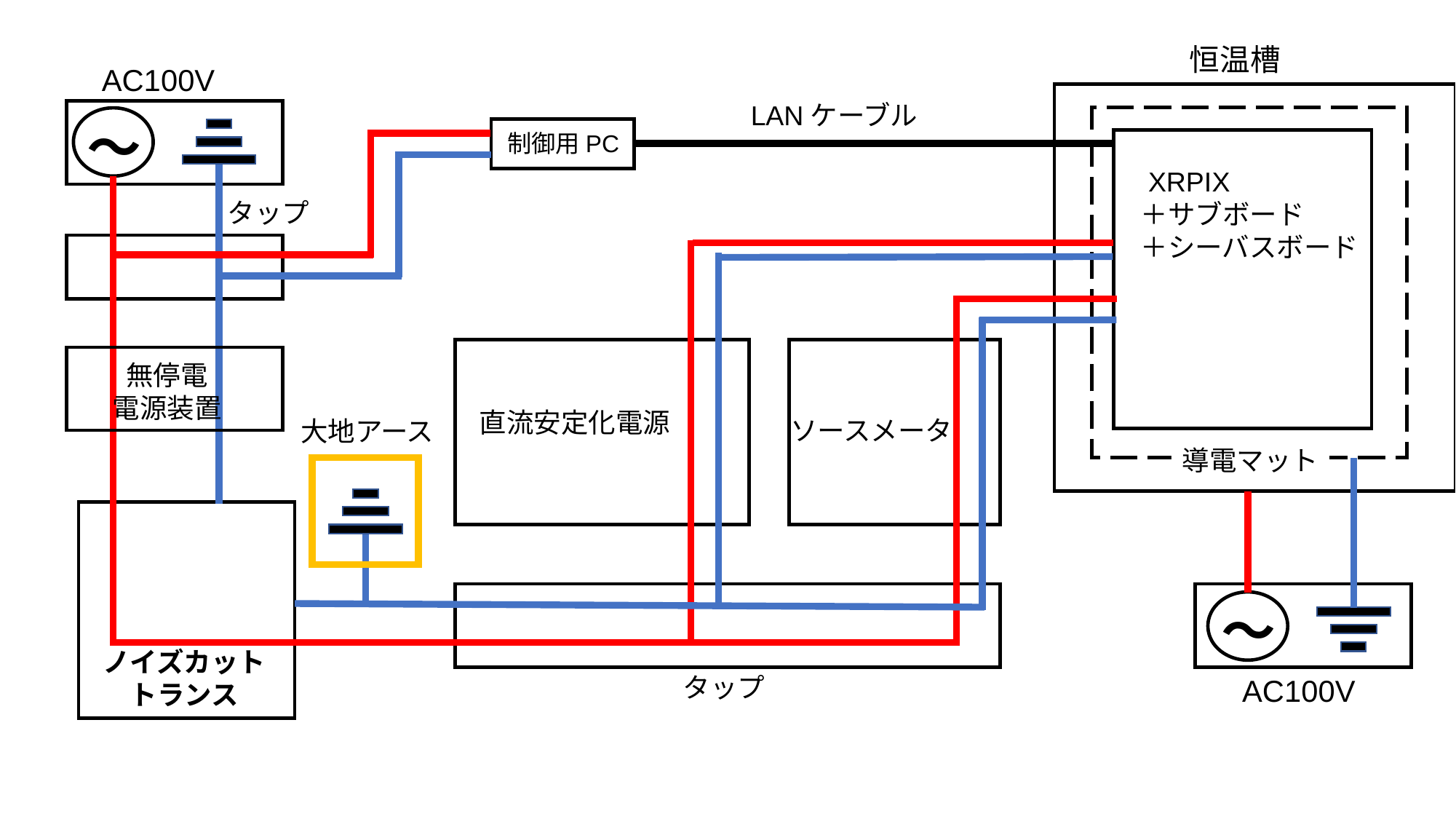

恒温槽
AC100V

〜

制御用PC

タップ

導電マット

〜

タップ
AC100V
LANケーブル
 XRPIX
＋サブボード
＋シーバスボード

無停電
電源装置
直流安定化電源
ソースメータ
大地アース

ノイズカット
トランス
92